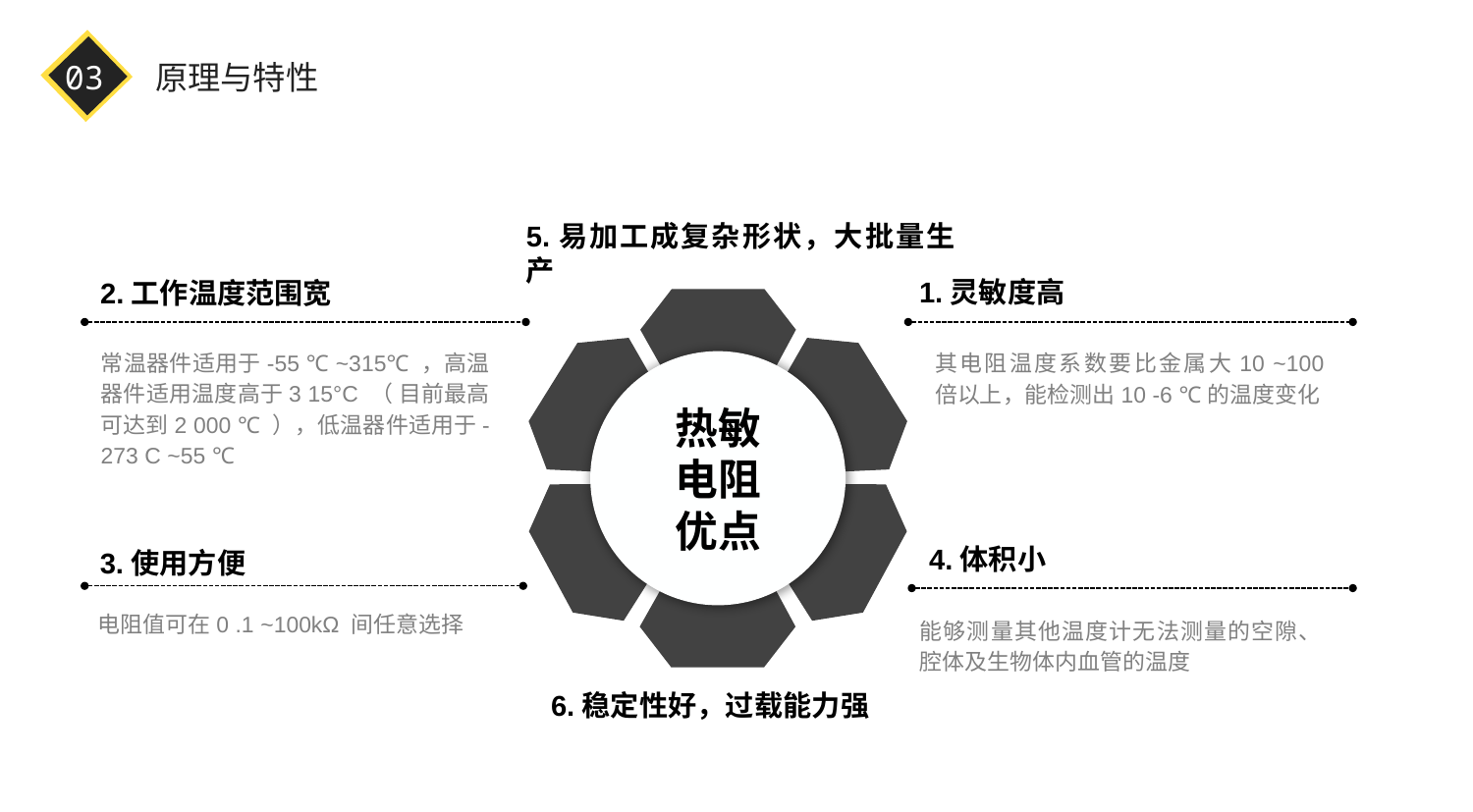

03
原理与特性
5.易加工成复杂形状，大批量生产
1.灵敏度高
2.工作温度范围宽

常温器件适用于-55 ℃ ~315℃ ，高温器件适用温度高于3 15°C （ 目前最高可达到2 000 ℃ ），低温器件适用于-273 C ~55 ℃
其电阻温度系数要比金属大10 ~100 倍以上，能检测出10 -6 ℃的温度变化

热敏
电阻
优点

4.体积小
3.使用方便
电阻值可在0 .1 ~100kΩ 间任意选择
能够测量其他温度计无法测量的空隙、腔体及生物体内血管的温度
6.稳定性好，过载能力强